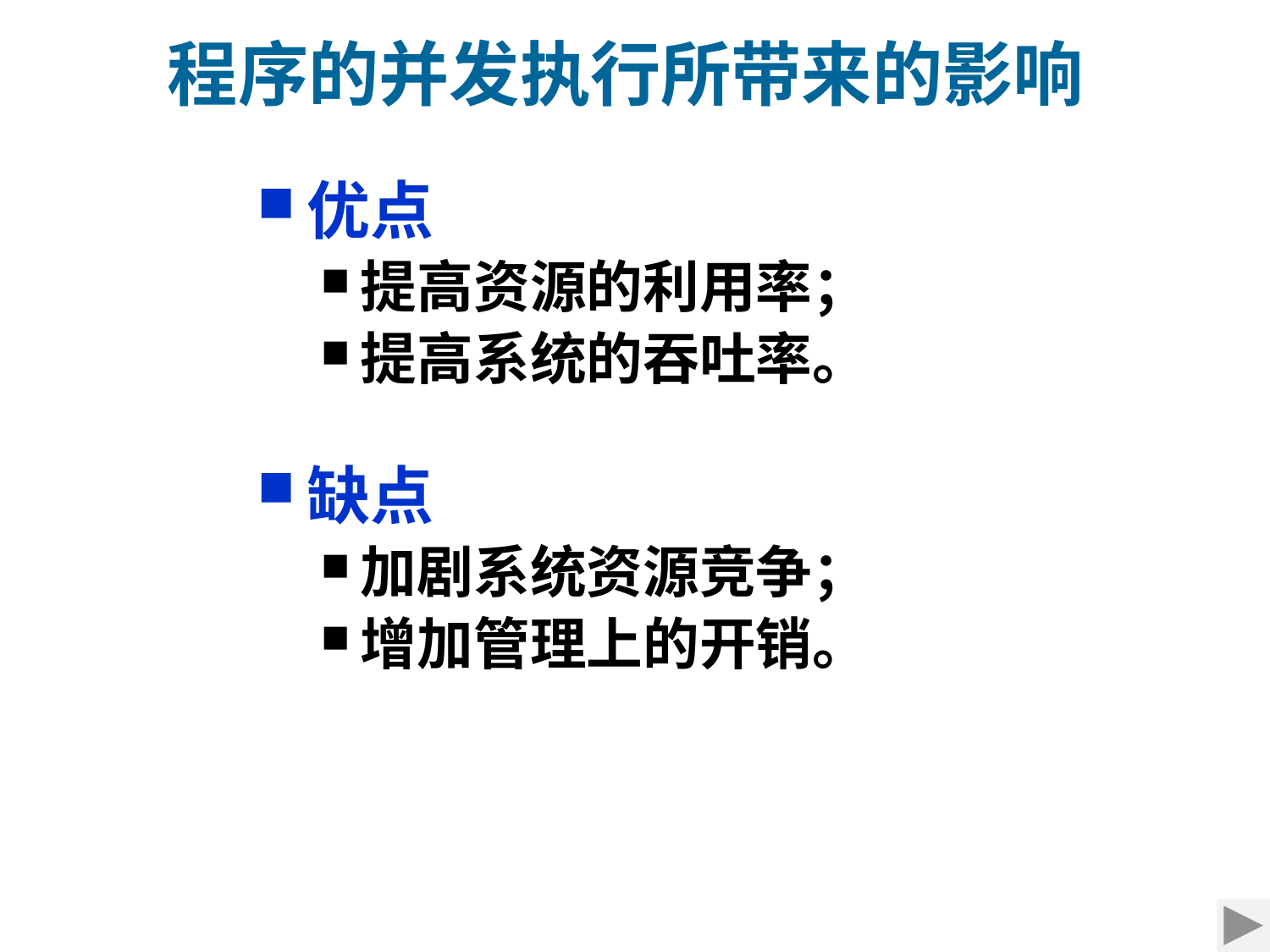

程序的并发执行所带来的影响
优点
提高资源的利用率；
提高系统的吞吐率。

缺点
加剧系统资源竞争；
增加管理上的开销。
2021/9/3
11

第 11 页